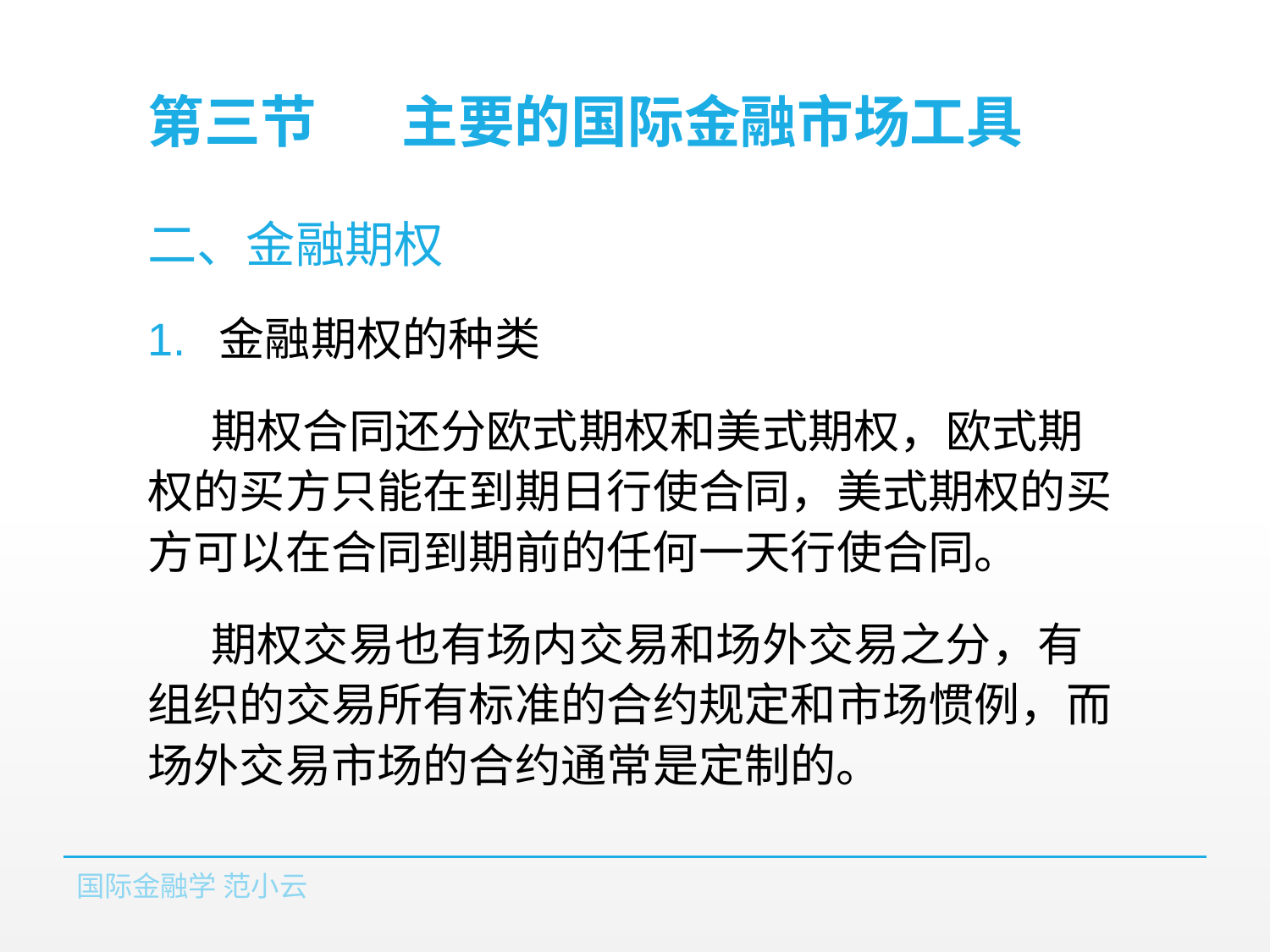

# 第三节	主要的国际金融市场工具
二、金融期权
金融期权的种类
期权合同还分欧式期权和美式期权，欧式期权的买方只能在到期日行使合同，美式期权的买方可以在合同到期前的任何一天行使合同。
期权交易也有场内交易和场外交易之分，有组织的交易所有标准的合约规定和市场惯例，而场外交易市场的合约通常是定制的。
国际金融学 范小云